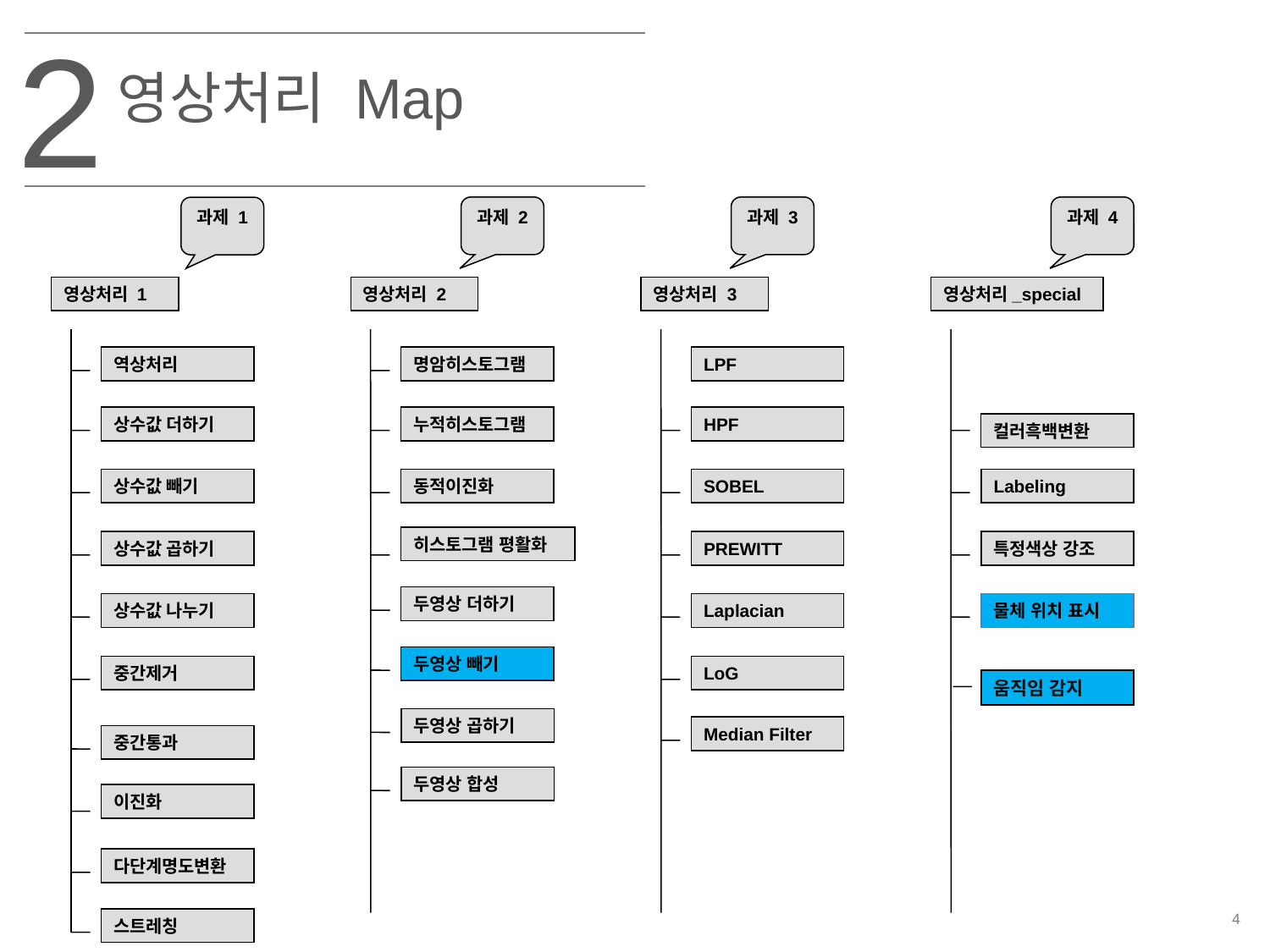

2
영상처리 Map
과제 2
과제 3
과제 4
과제 1
영상처리 1
영상처리 2
영상처리 3
영상처리_special

역상처리
LPF
명암히스토그램

상수값 더하기
HPF
누적히스토그램
컬러흑백변환

동적이진화
상수값 빼기
SOBEL
Labeling

히스토그램 평활화
상수값 곱하기
PREWITT
특정색상 강조

두영상 더하기
상수값 나누기
Laplacian
물체 위치 표시

두영상 빼기
중간제거
LoG

움직임 감지

두영상 곱하기
Median Filter
중간통과

두영상 합성
이진화

다단계명도변환

스트레칭